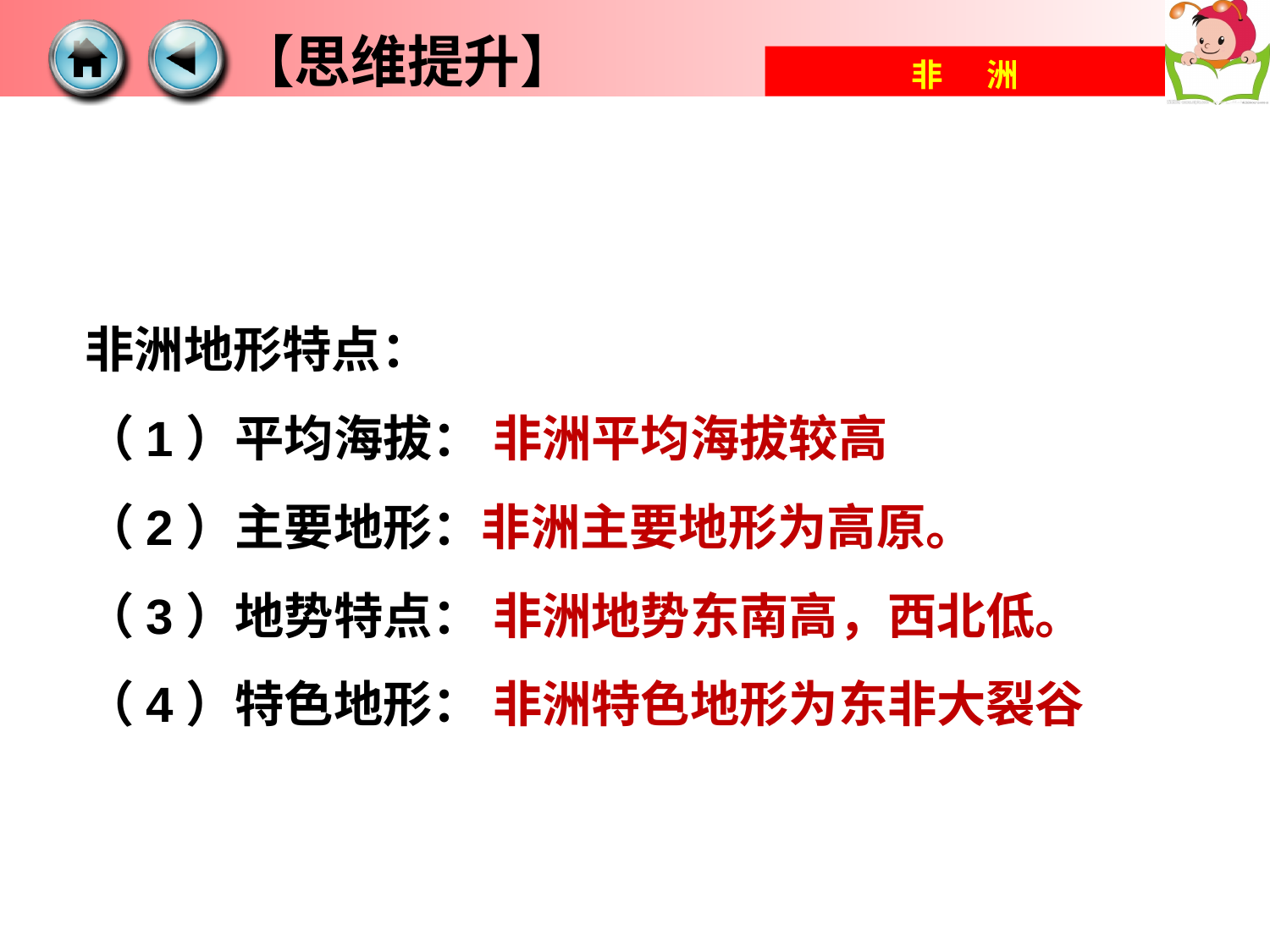

【思维提升】
非洲地形特点：
（1）平均海拔： 非洲平均海拔较高
（2）主要地形：非洲主要地形为高原。
（3）地势特点： 非洲地势东南高，西北低。
（4）特色地形： 非洲特色地形为东非大裂谷

20